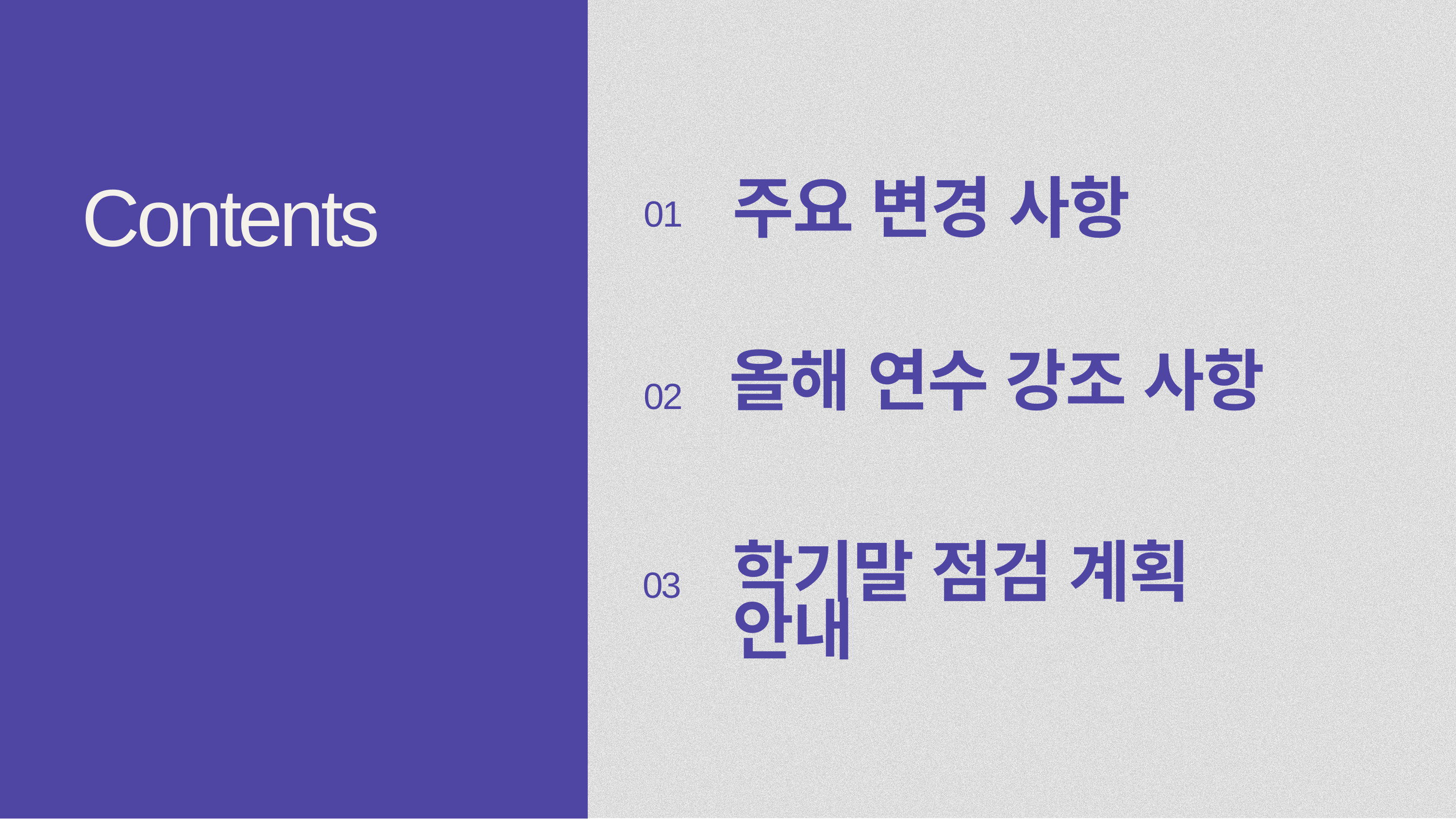

Contents
주요 변경 사항
01
올해 연수 강조 사항
02
학기말 점검 계획 안내
03